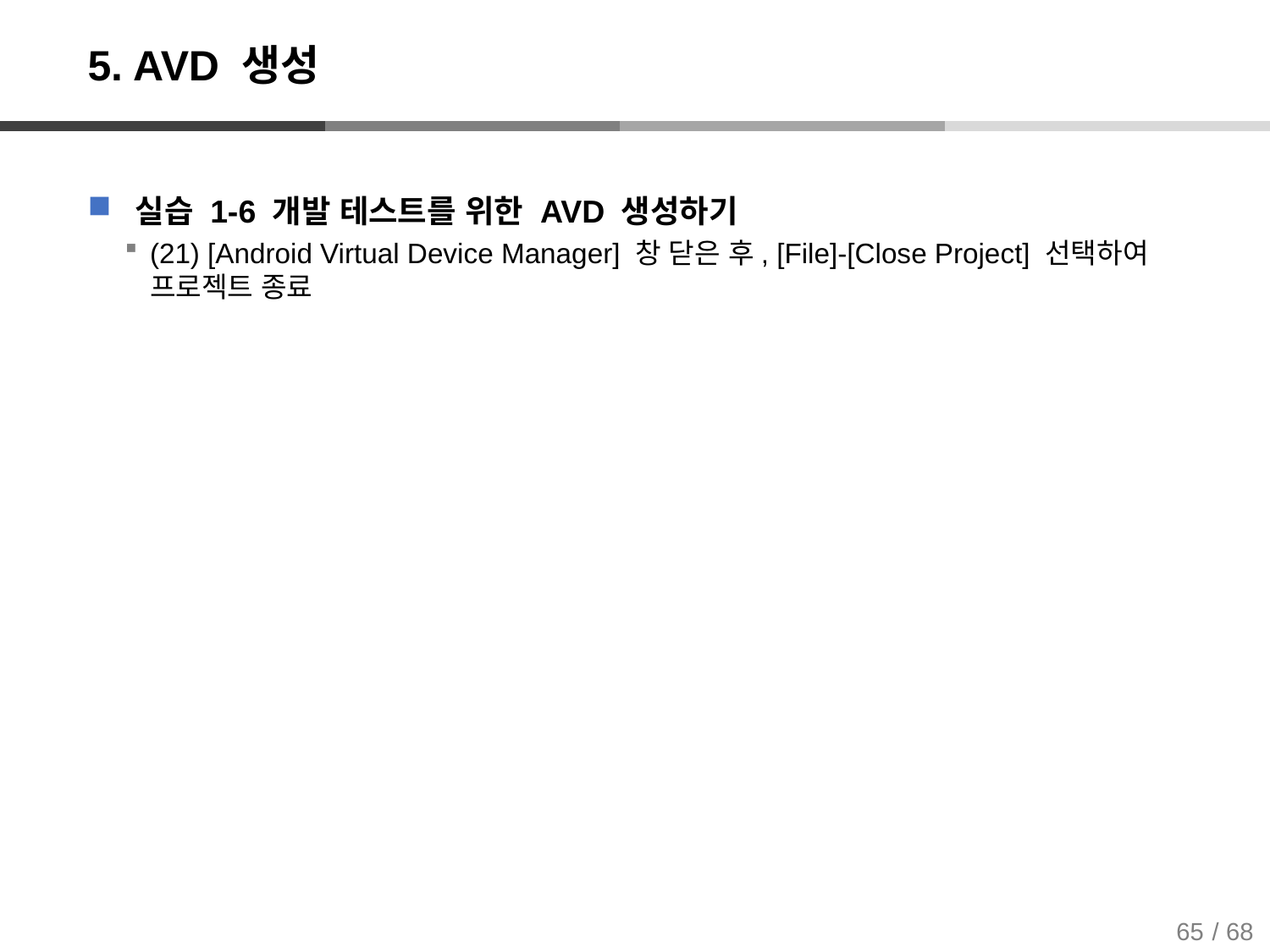

# 5. AVD 생성
실습 1-6 개발 테스트를 위한 AVD 생성하기
(21) [Android Virtual Device Manager] 창 닫은 후, [File]-[Close Project] 선택하여 프로젝트 종료